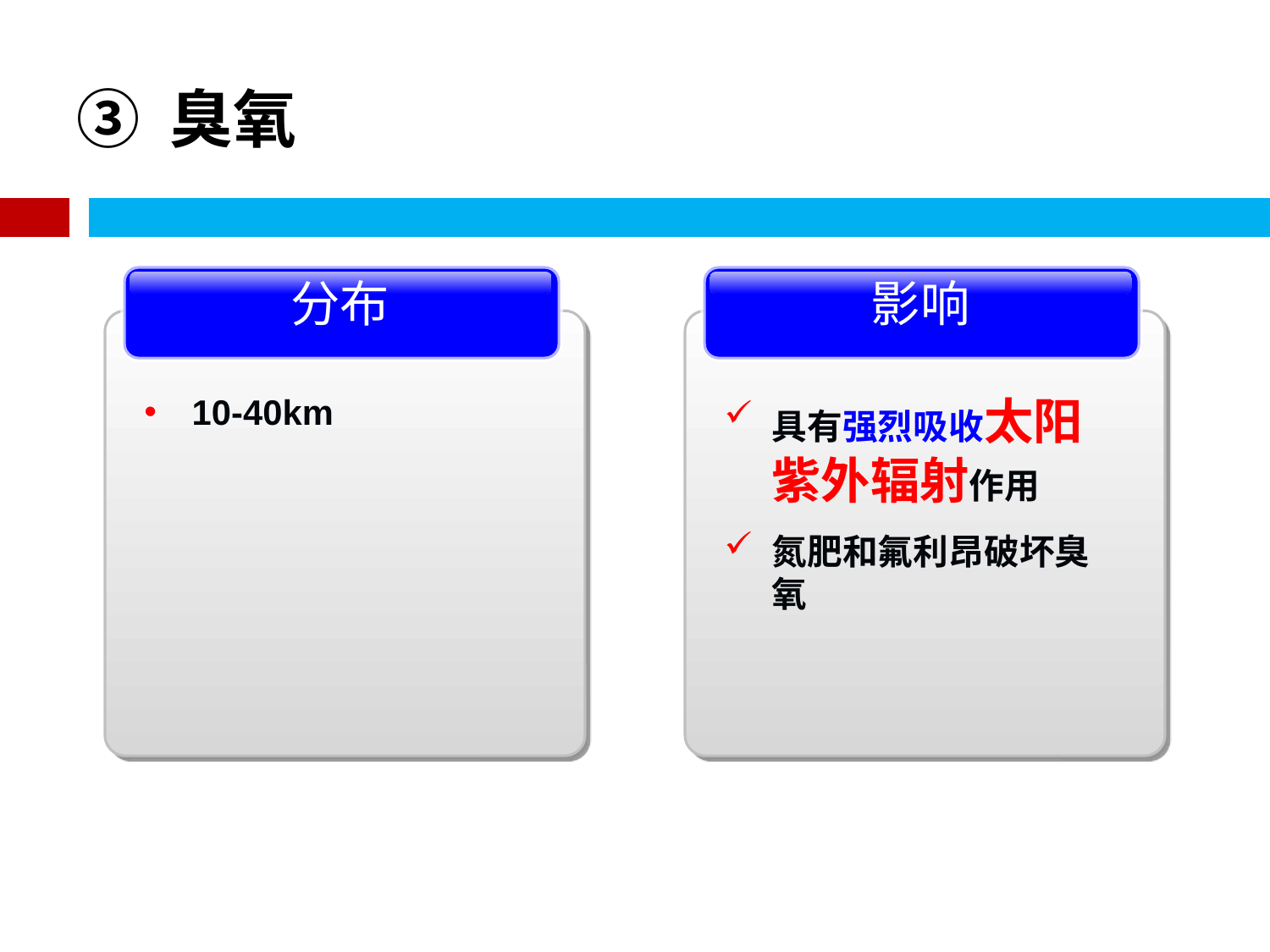

# ③ 臭氧

分布

10-40km

影响

具有强烈吸收太阳紫外辐射作用
氮肥和氟利昂破坏臭氧